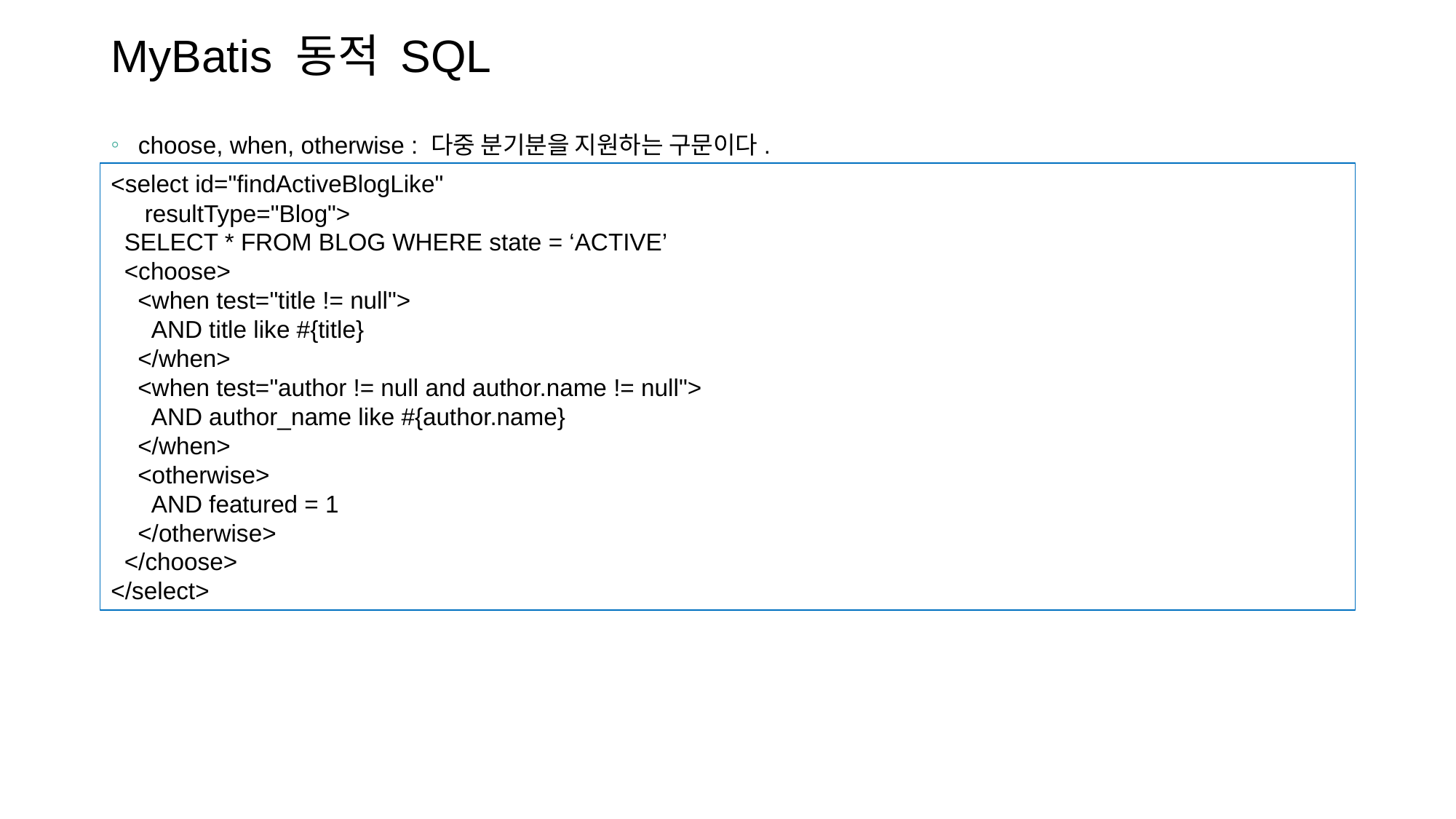

# MyBatis 동적 SQL
choose, when, otherwise : 다중 분기분을 지원하는 구문이다.
<select id="findActiveBlogLike"
     resultType="Blog">
  SELECT * FROM BLOG WHERE state = ‘ACTIVE’
  <choose>
    <when test="title != null">
      AND title like #{title}
    </when>
    <when test="author != null and author.name != null">
      AND author_name like #{author.name}
    </when>
    <otherwise>
      AND featured = 1
    </otherwise>
  </choose>
</select>